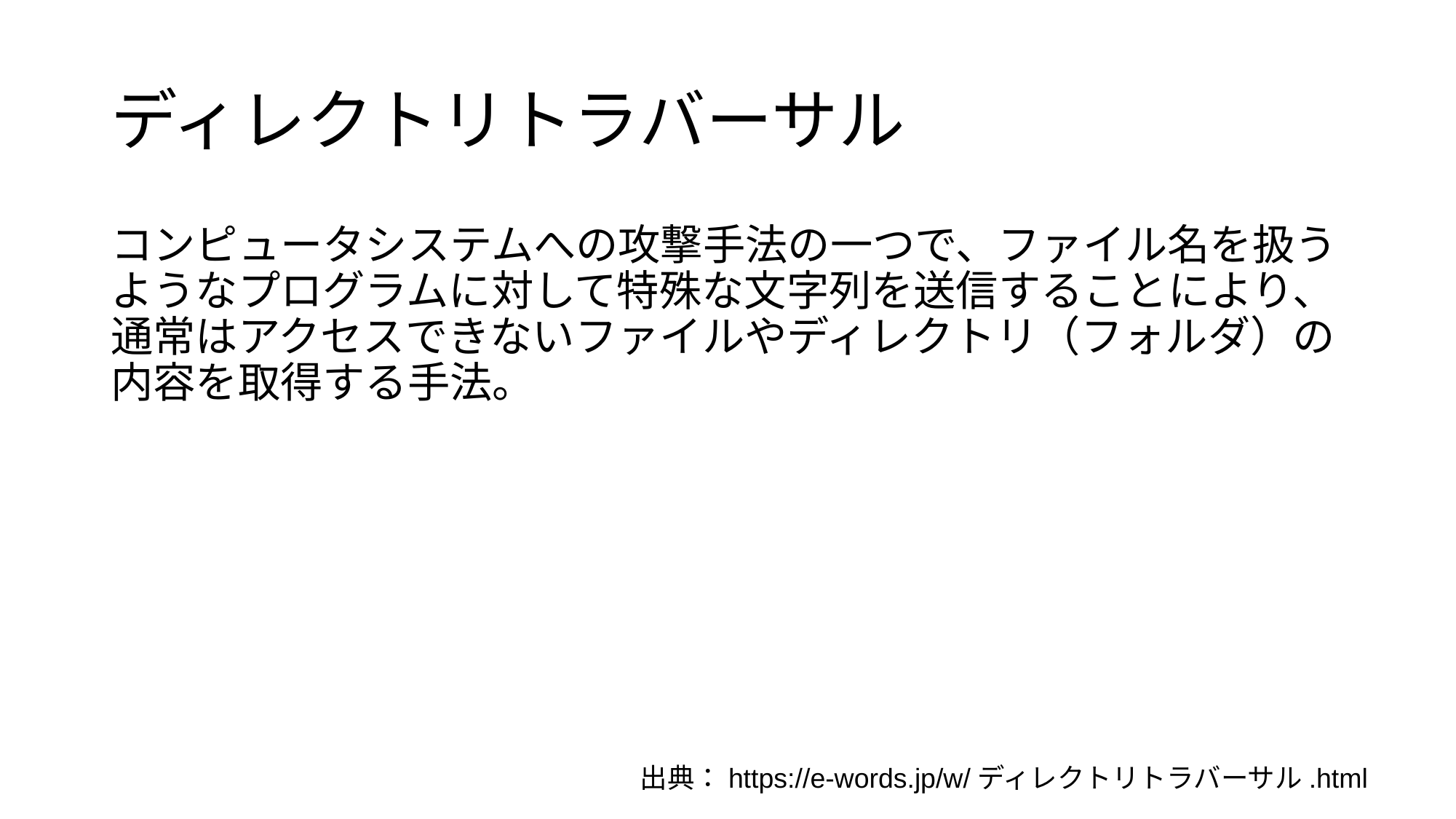

# ディレクトリトラバーサル
コンピュータシステムへの攻撃手法の一つで、ファイル名を扱うようなプログラムに対して特殊な文字列を送信することにより、通常はアクセスできないファイルやディレクトリ（フォルダ）の内容を取得する手法。

出典：https://e-words.jp/w/ディレクトリトラバーサル.html